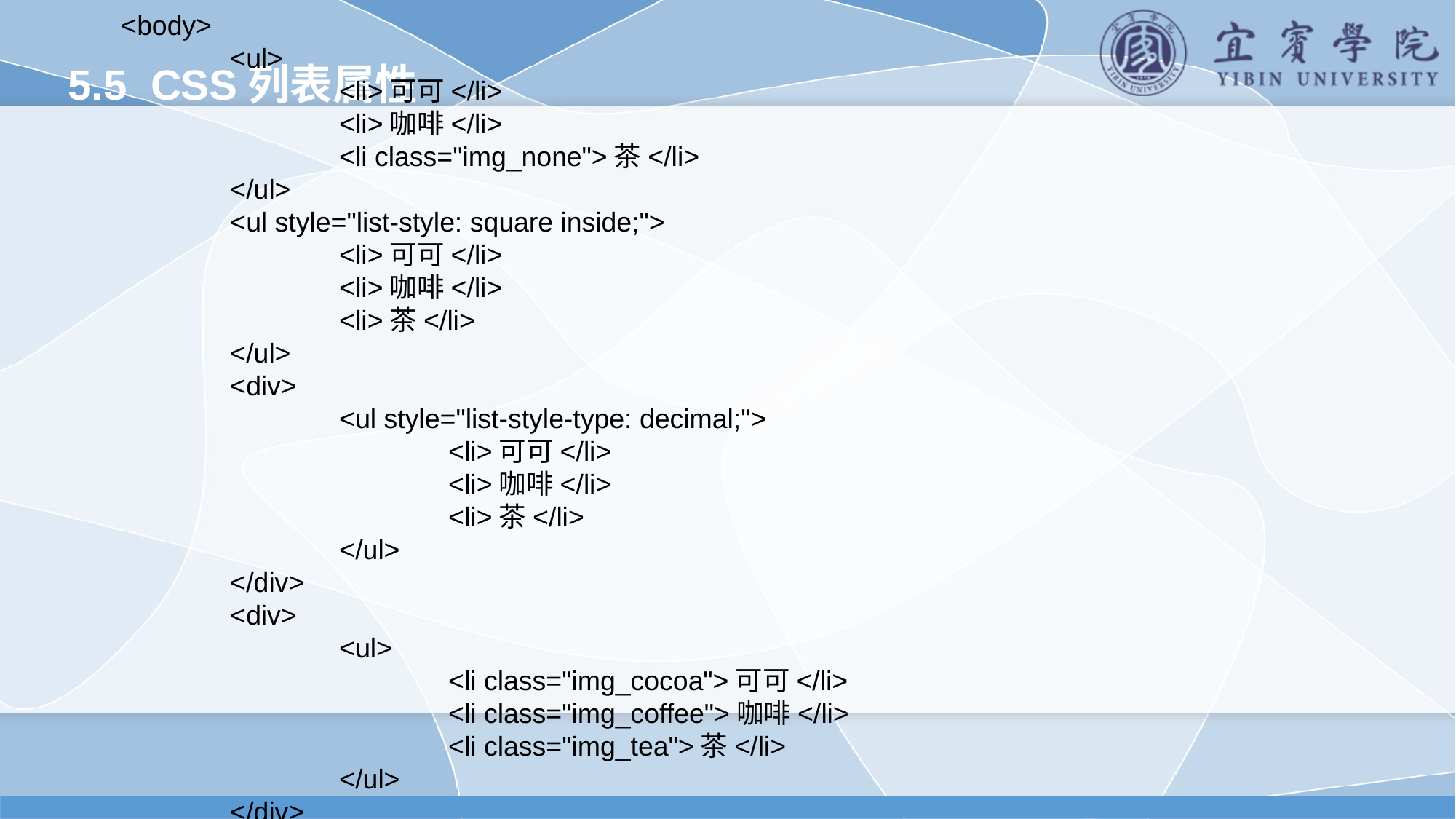

<body>
		<ul>
			<li>可可</li>
			<li>咖啡</li>
			<li class="img_none">茶</li>
		</ul>
		<ul style="list-style: square inside;">
			<li>可可</li>
			<li>咖啡</li>
			<li>茶</li>
		</ul>
		<div>
			<ul style="list-style-type: decimal;">
				<li>可可</li>
				<li>咖啡</li>
				<li>茶</li>
			</ul>
		</div>
		<div>
			<ul>
				<li class="img_cocoa">可可</li>
				<li class="img_coffee">咖啡</li>
				<li class="img_tea">茶</li>
			</ul>
		</div>
	</body>
</html>
5.5  CSS列表属性